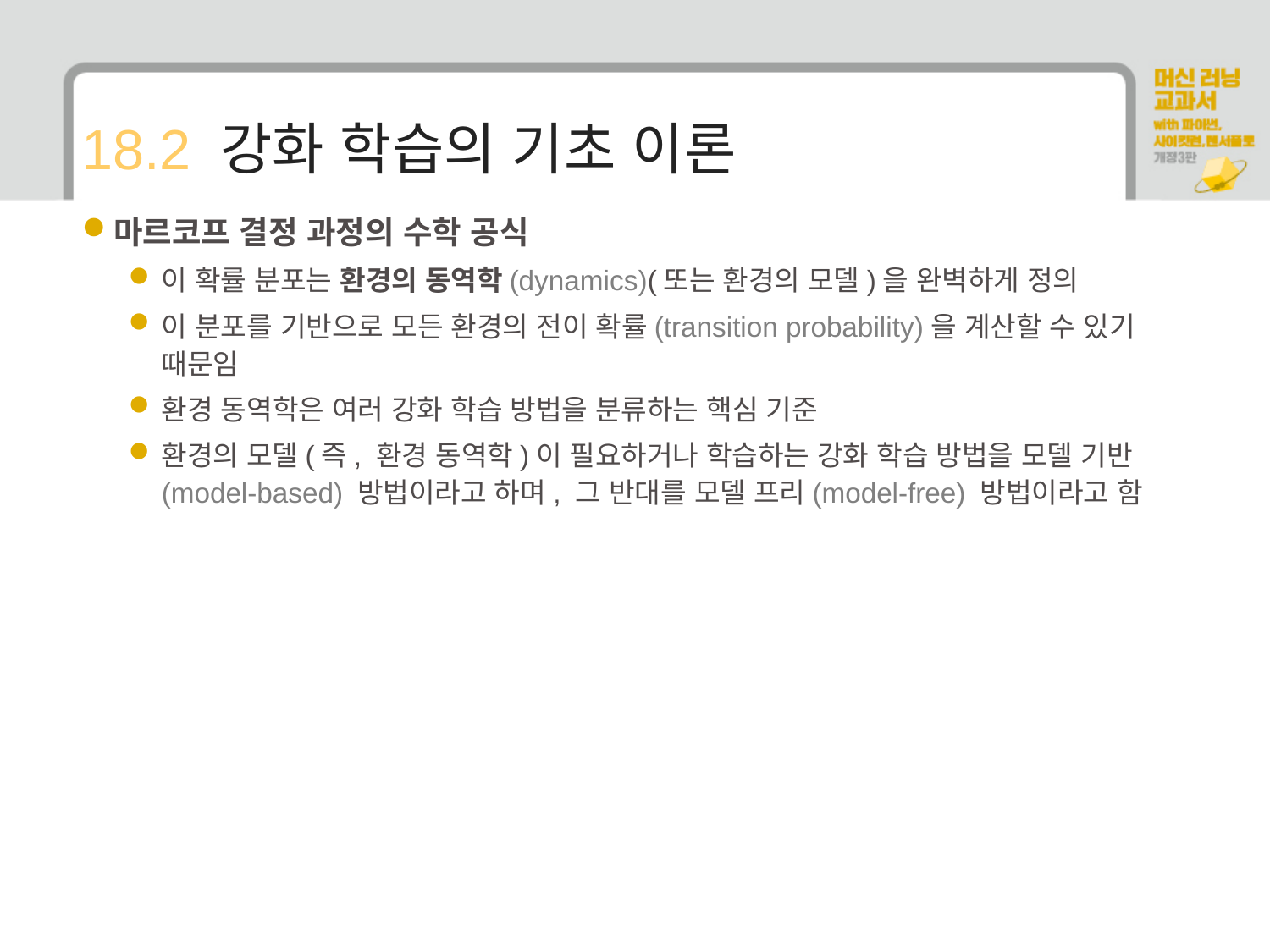

# 18.2 강화 학습의 기초 이론
마르코프 결정 과정의 수학 공식
이 확률 분포는 환경의 동역학(dynamics)(또는 환경의 모델)을 완벽하게 정의
이 분포를 기반으로 모든 환경의 전이 확률(transition probability)을 계산할 수 있기 때문임
환경 동역학은 여러 강화 학습 방법을 분류하는 핵심 기준
환경의 모델(즉, 환경 동역학)이 필요하거나 학습하는 강화 학습 방법을 모델 기반(model-based) 방법이라고 하며, 그 반대를 모델 프리(model-free) 방법이라고 함